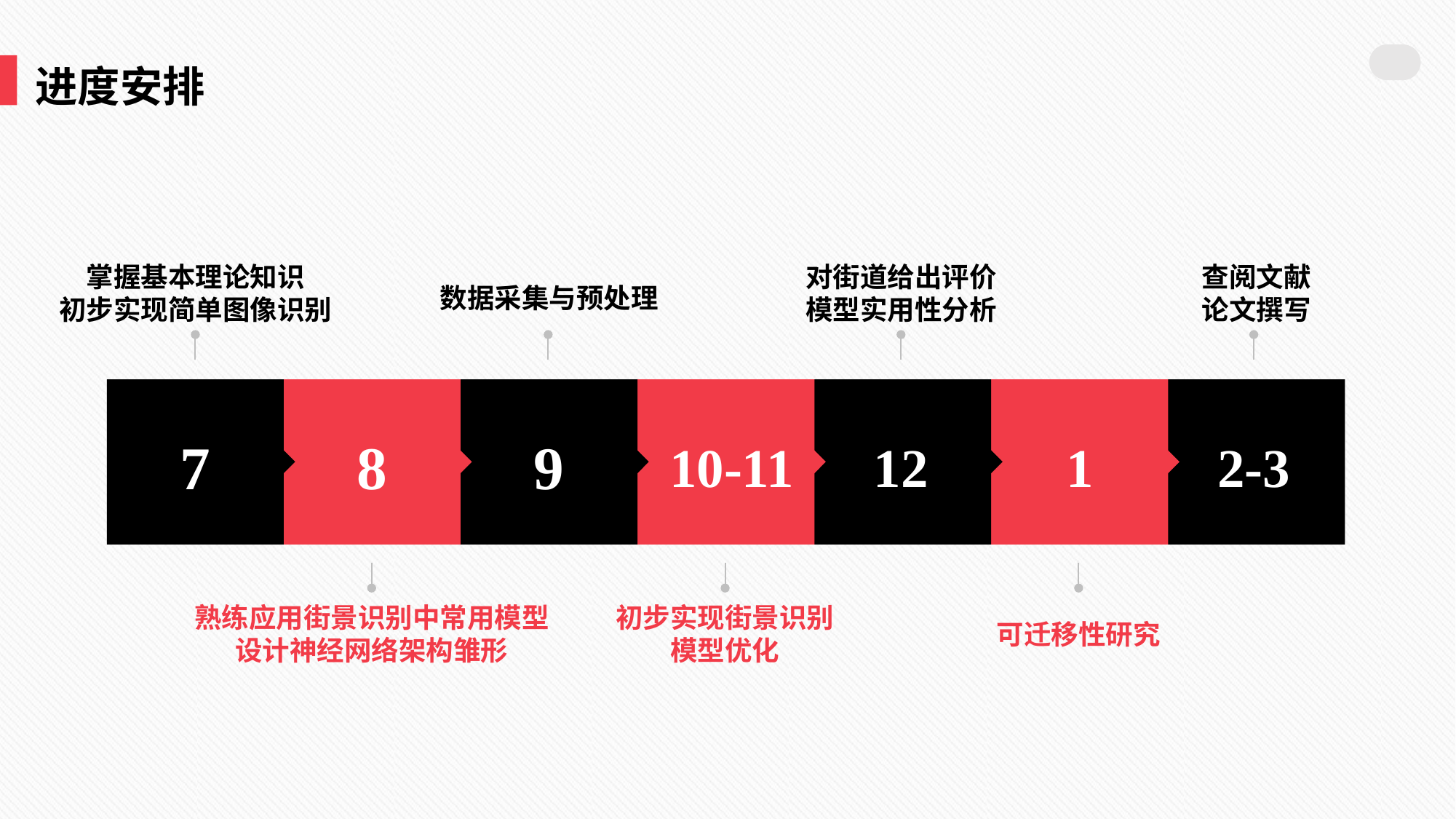

16
进度安排
掌握基本理论知识
初步实现简单图像识别
对街道给出评价
模型实用性分析
查阅文献
论文撰写
数据采集与预处理

7
8
9
12
1
10-11
2-3

熟练应用街景识别中常用模型
设计神经网络架构雏形
初步实现街景识别
模型优化
可迁移性研究